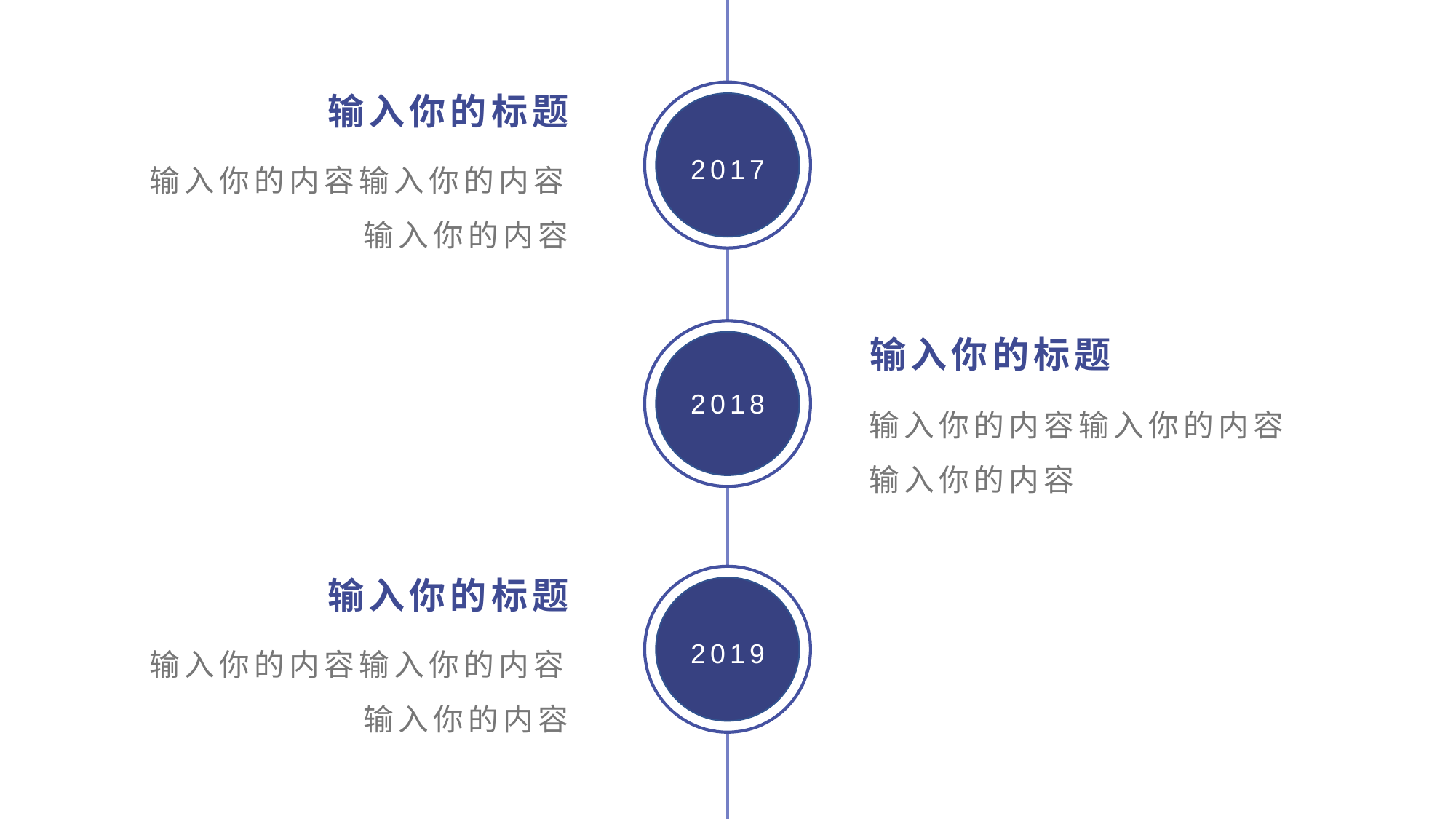

输入你的标题
输入你的内容输入你的内容输入你的内容
2017

输入你的标题
输入你的内容输入你的内容输入你的内容
2018

输入你的标题
输入你的内容输入你的内容输入你的内容
2019